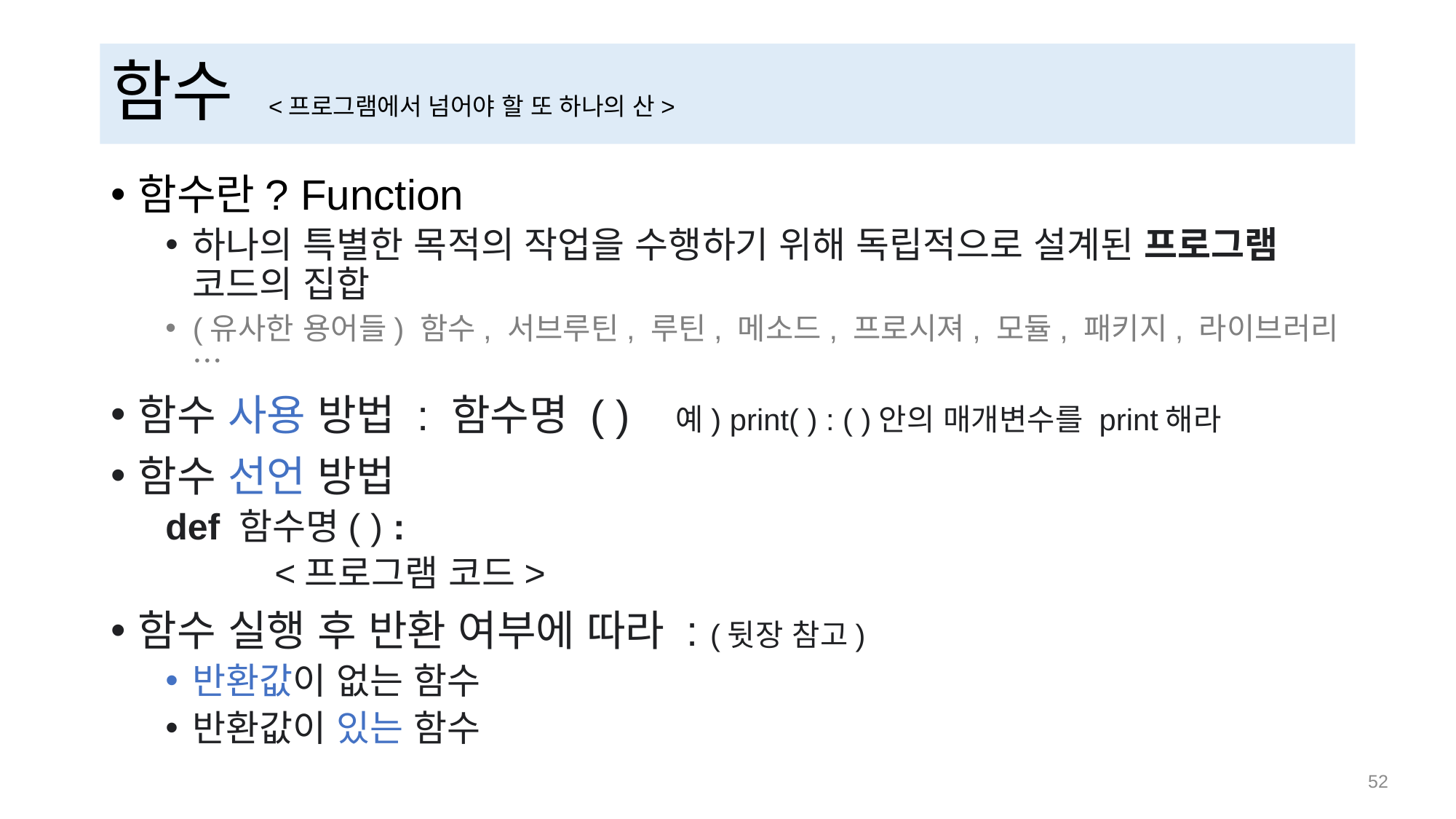

# 함수 <프로그램에서 넘어야 할 또 하나의 산>
함수란? Function
하나의 특별한 목적의 작업을 수행하기 위해 독립적으로 설계된 프로그램 코드의 집합
(유사한 용어들) 함수, 서브루틴, 루틴, 메소드, 프로시져, 모듈, 패키지, 라이브러리 …
함수 사용 방법 : 함수명 ( )   예) print( ) : ( )안의 매개변수를 print해라
함수 선언 방법
def 함수명( ) :
	<프로그램 코드>
함수 실행 후 반환 여부에 따라 : (뒷장 참고)
반환값이 없는 함수
반환값이 있는 함수

 52